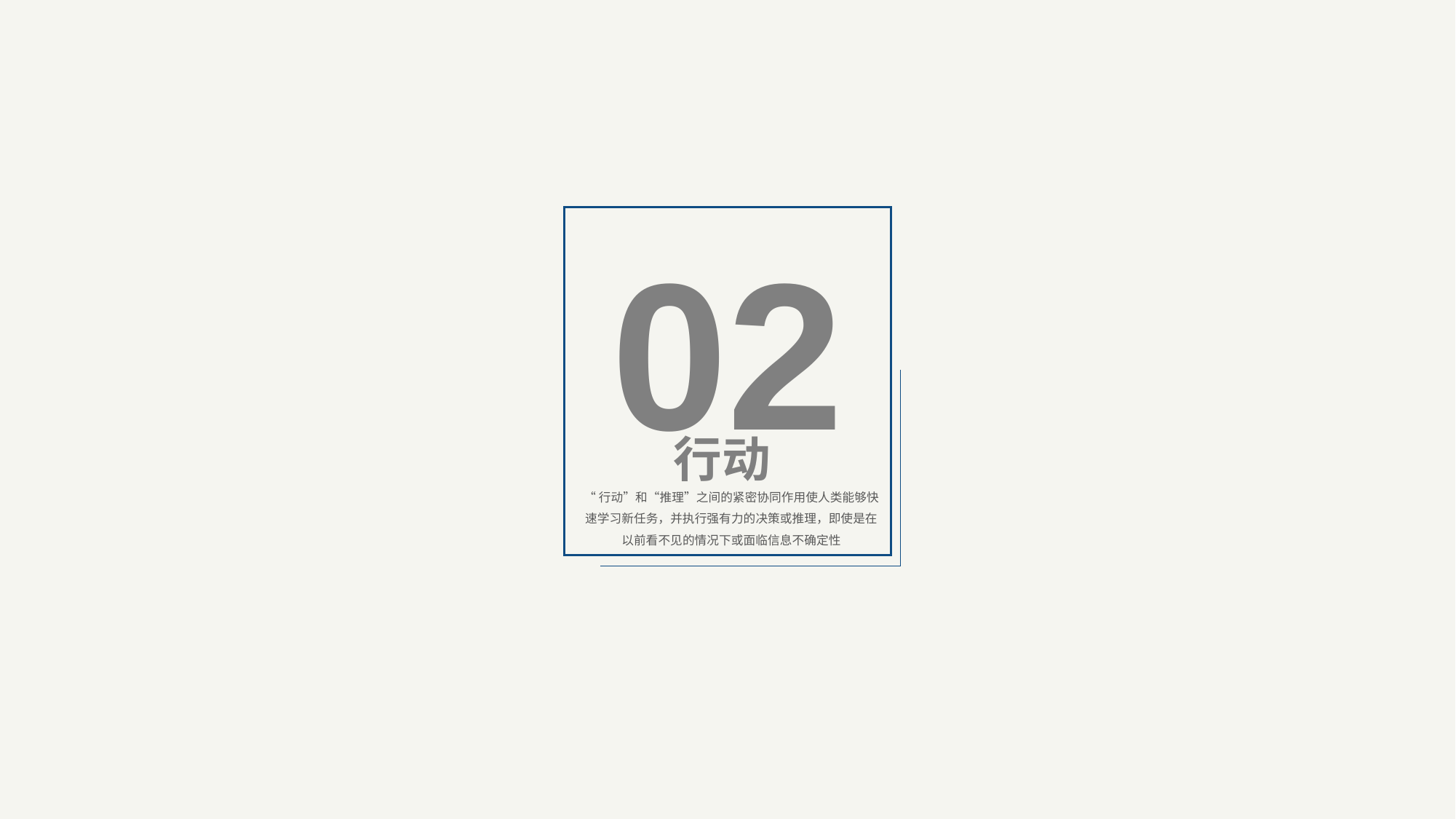

02
行动
“行动”和“推理”之间的紧密协同作用使人类能够快速学习新任务，并执行强有力的决策或推理，即使是在以前看不见的情况下或面临信息不确定性